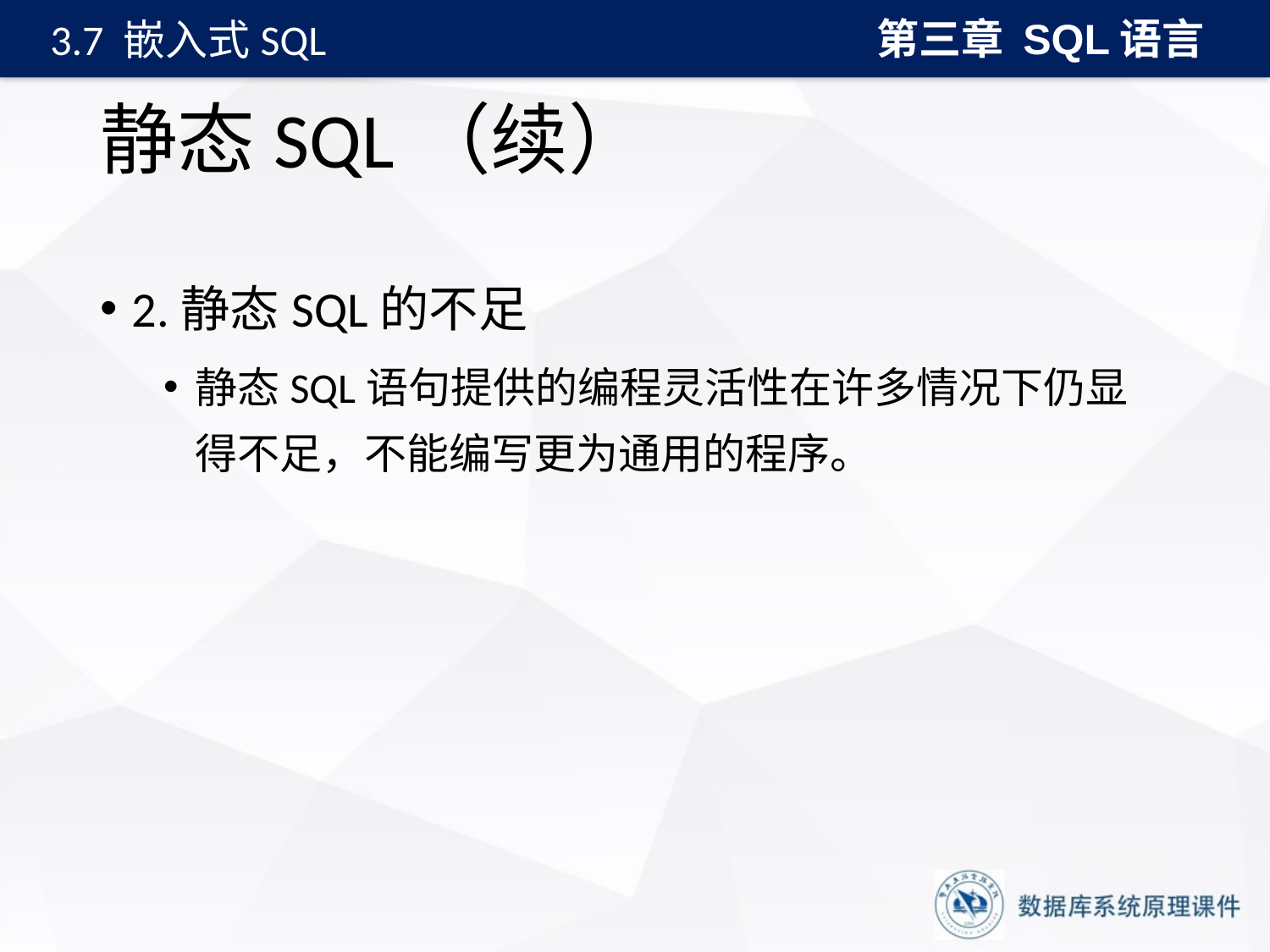

第三章 SQL语言
3.7 嵌入式SQL
# 静态SQL（续）
2.静态SQL的不足
静态SQL语句提供的编程灵活性在许多情况下仍显得不足，不能编写更为通用的程序。